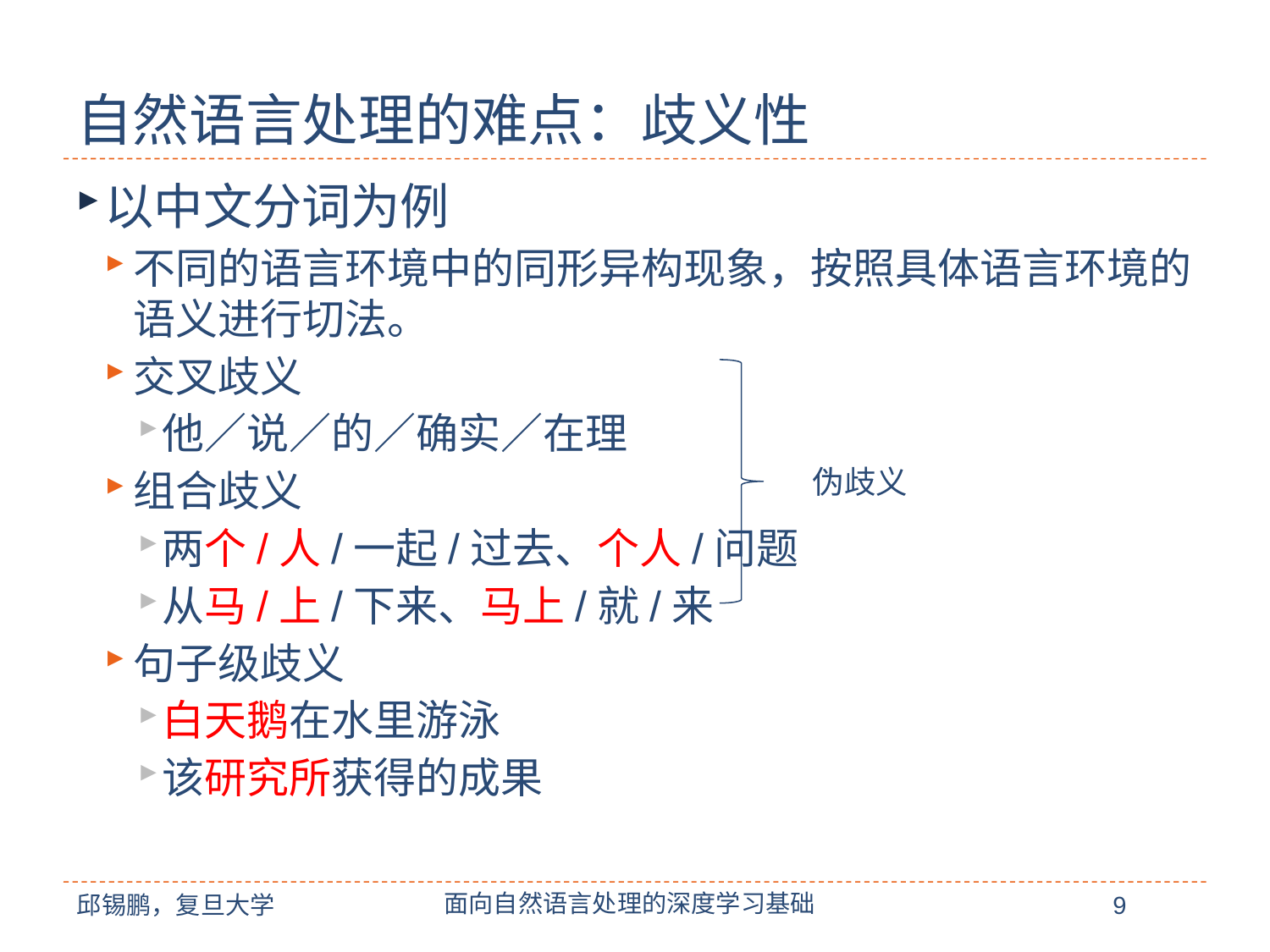

# 自然语言处理的难点：歧义性
以中文分词为例
不同的语言环境中的同形异构现象，按照具体语言环境的语义进行切法。
交叉歧义
他／说／的／确实／在理
组合歧义
两个/人/一起/过去、个人/问题
从马/上/下来、马上/就/来
句子级歧义
白天鹅在水里游泳
该研究所获得的成果

伪歧义